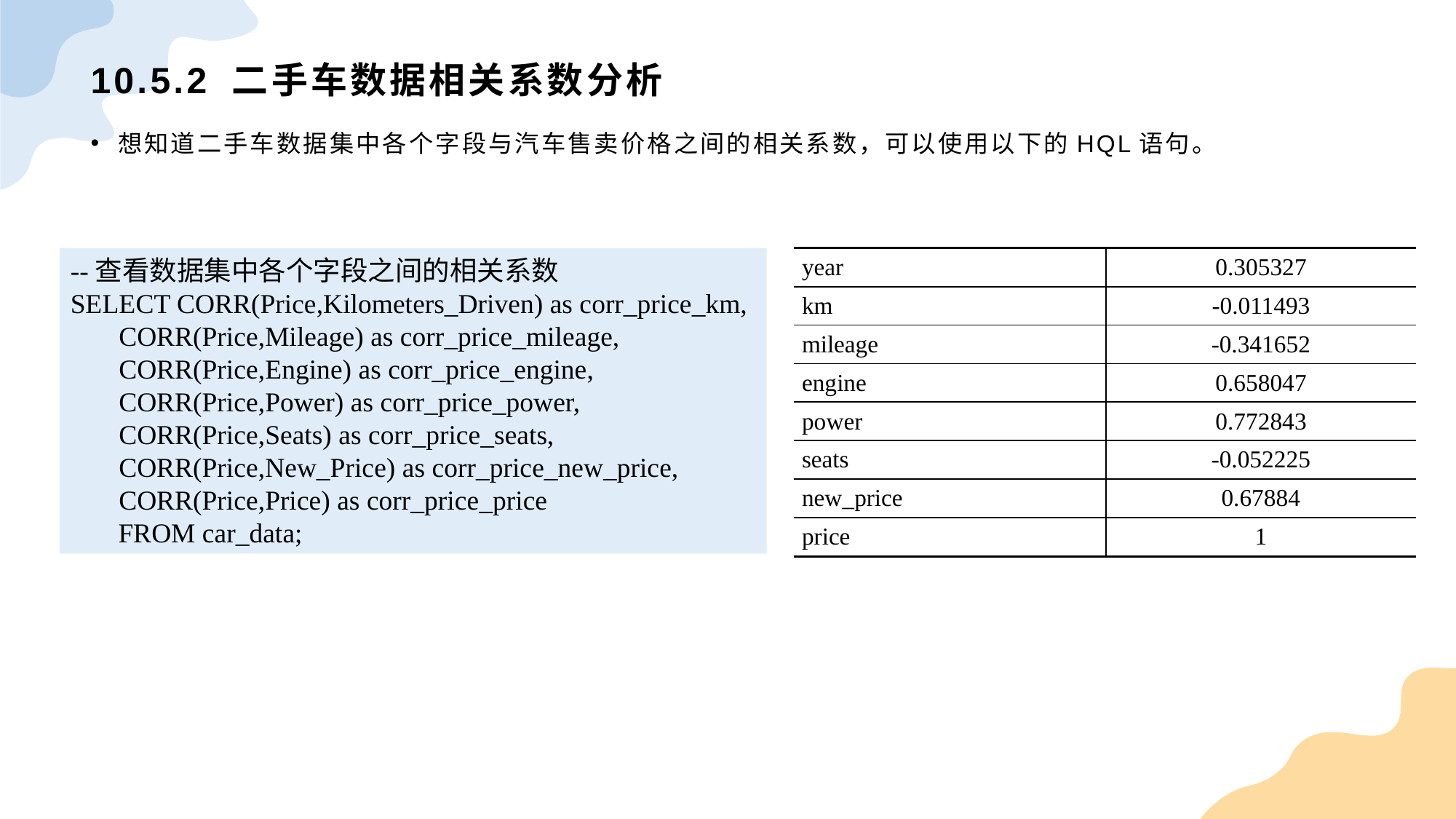

# 10.5.2 二手车数据相关系数分析
想知道二手车数据集中各个字段与汽车售卖价格之间的相关系数，可以使用以下的HQL语句。
--查看数据集中各个字段之间的相关系数SELECT CORR(Price,Kilometers_Driven) as corr_price_km,       CORR(Price,Mileage) as corr_price_mileage,       CORR(Price,Engine) as corr_price_engine,       CORR(Price,Power) as corr_price_power,       CORR(Price,Seats) as corr_price_seats,       CORR(Price,New_Price) as corr_price_new_price,       CORR(Price,Price) as corr_price_priceFROM car_data;
| year | 0.305327 |
| --- | --- |
| km | -0.011493 |
| mileage | -0.341652 |
| engine | 0.658047 |
| power | 0.772843 |
| seats | -0.052225 |
| new\_price | 0.67884 |
| price | 1 |